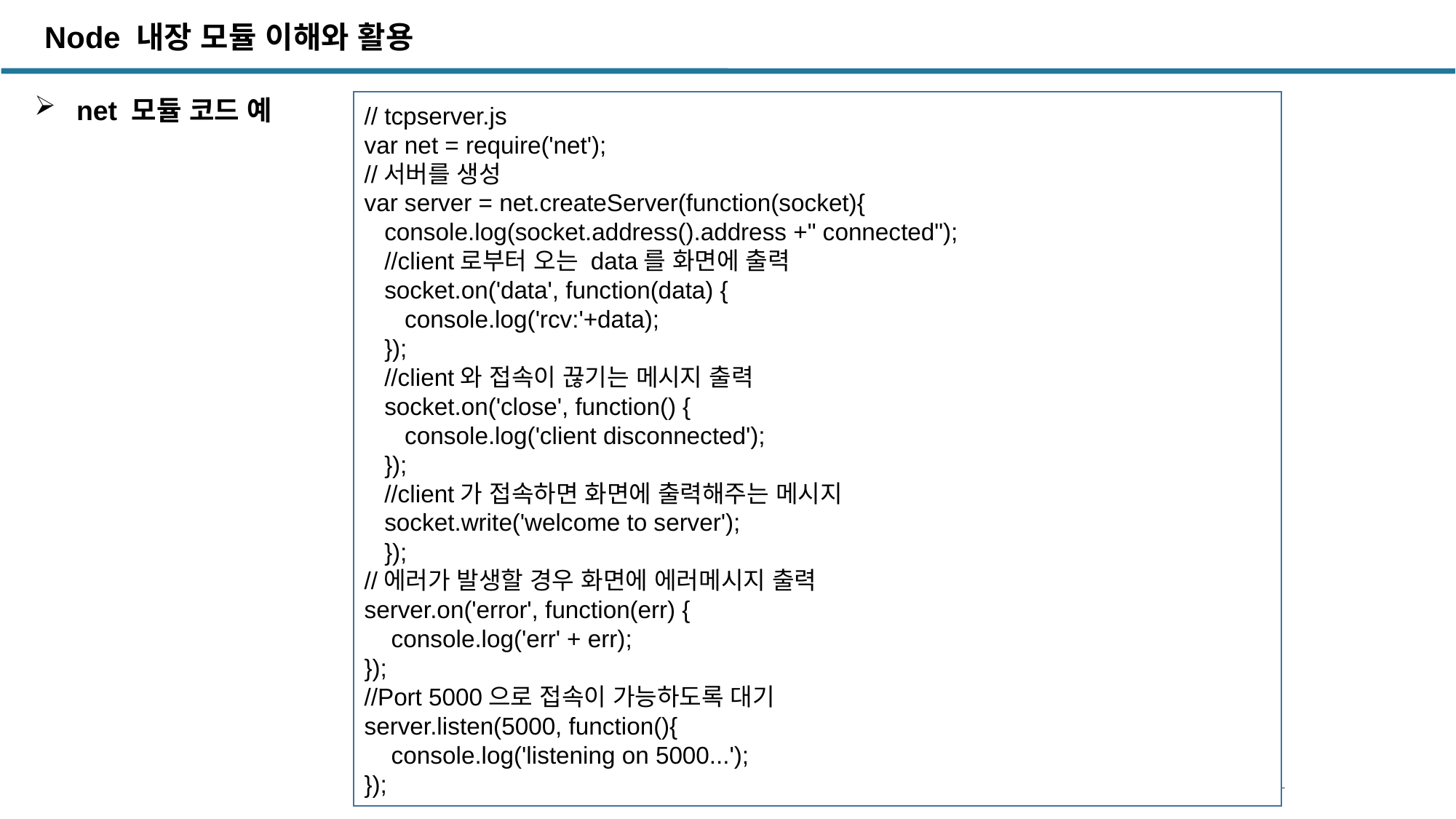

Node 내장 모듈 이해와 활용
 net 모듈 코드 예
// tcpserver.js
var net = require('net');
//서버를 생성
var server = net.createServer(function(socket){
   console.log(socket.address().address +" connected");
   //client로부터 오는 data를 화면에 출력
   socket.on('data', function(data) {
      console.log('rcv:'+data);
   });
   //client와 접속이 끊기는 메시지 출력
   socket.on('close', function() {
      console.log('client disconnected');
   });
   //client가 접속하면 화면에 출력해주는 메시지
   socket.write('welcome to server');
   });
//에러가 발생할 경우 화면에 에러메시지 출력
server.on('error', function(err) {
    console.log('err' + err);
});
//Port 5000으로 접속이 가능하도록 대기
server.listen(5000, function(){
    console.log('listening on 5000...');
});
- 148 -